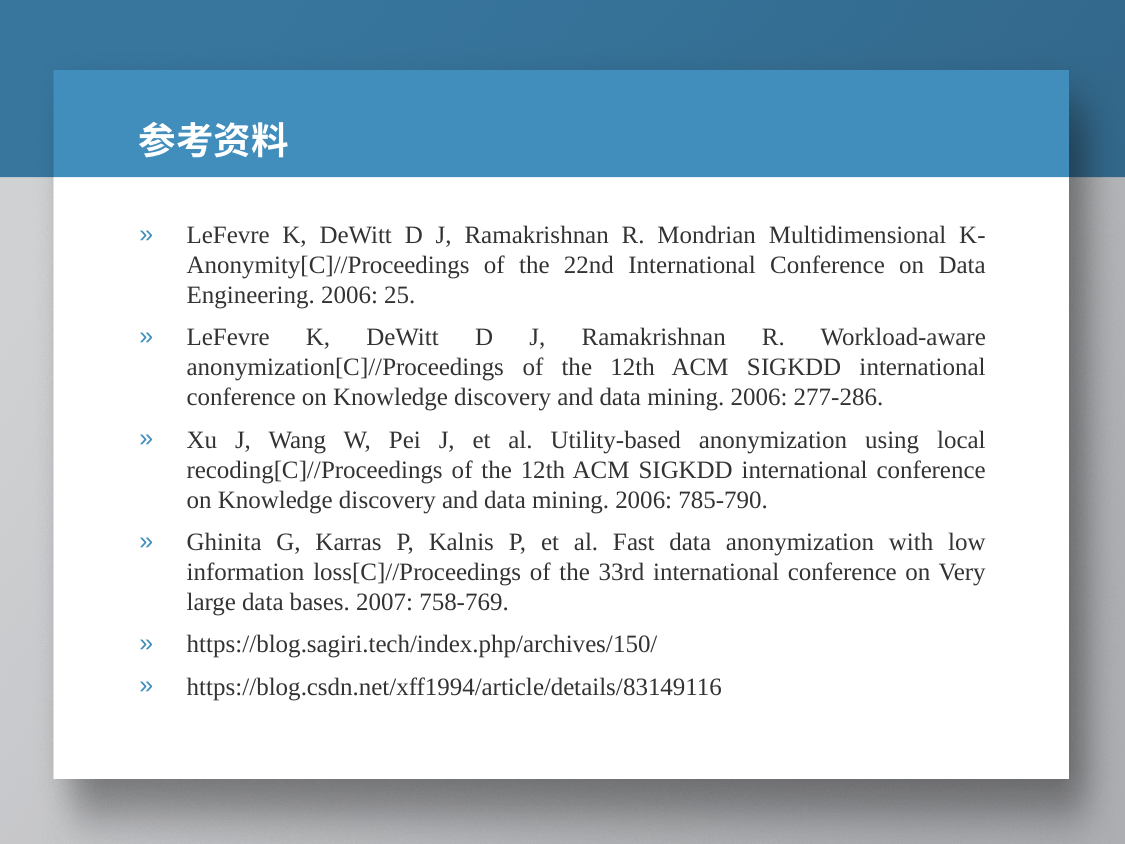

# 参考资料
LeFevre K, DeWitt D J, Ramakrishnan R. Mondrian Multidimensional K-Anonymity[C]//Proceedings of the 22nd International Conference on Data Engineering. 2006: 25.
LeFevre K, DeWitt D J, Ramakrishnan R. Workload-aware anonymization[C]//Proceedings of the 12th ACM SIGKDD international conference on Knowledge discovery and data mining. 2006: 277-286.
Xu J, Wang W, Pei J, et al. Utility-based anonymization using local recoding[C]//Proceedings of the 12th ACM SIGKDD international conference on Knowledge discovery and data mining. 2006: 785-790.
Ghinita G, Karras P, Kalnis P, et al. Fast data anonymization with low information loss[C]//Proceedings of the 33rd international conference on Very large data bases. 2007: 758-769.
https://blog.sagiri.tech/index.php/archives/150/
https://blog.csdn.net/xff1994/article/details/83149116

20